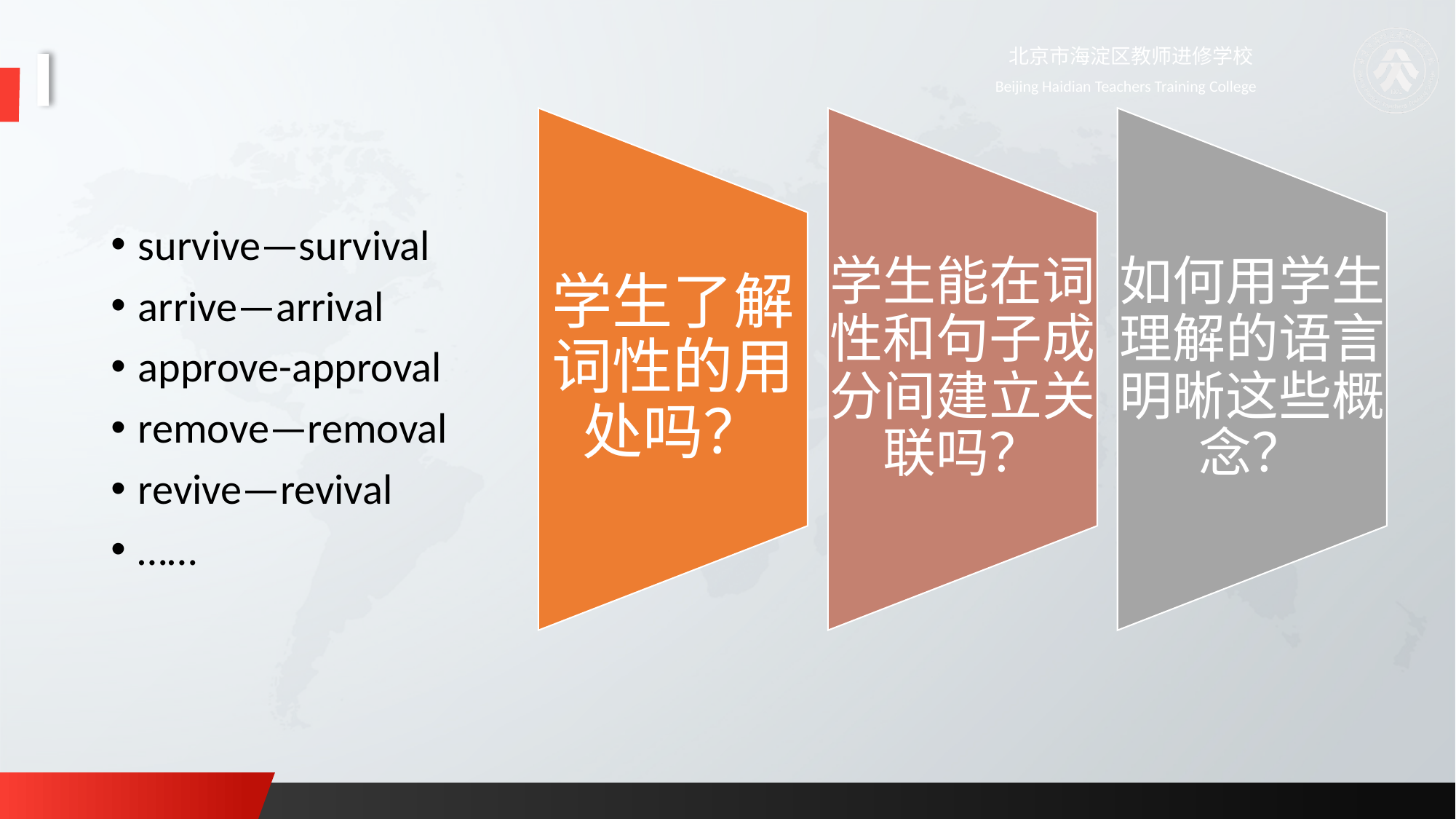

学生了解词性的用处吗？
学生能在词性和句子成分间建立关联吗？
如何用学生理解的语言明晰这些概念？
survive—survival
arrive—arrival
approve-approval
remove—removal
revive—revival
……